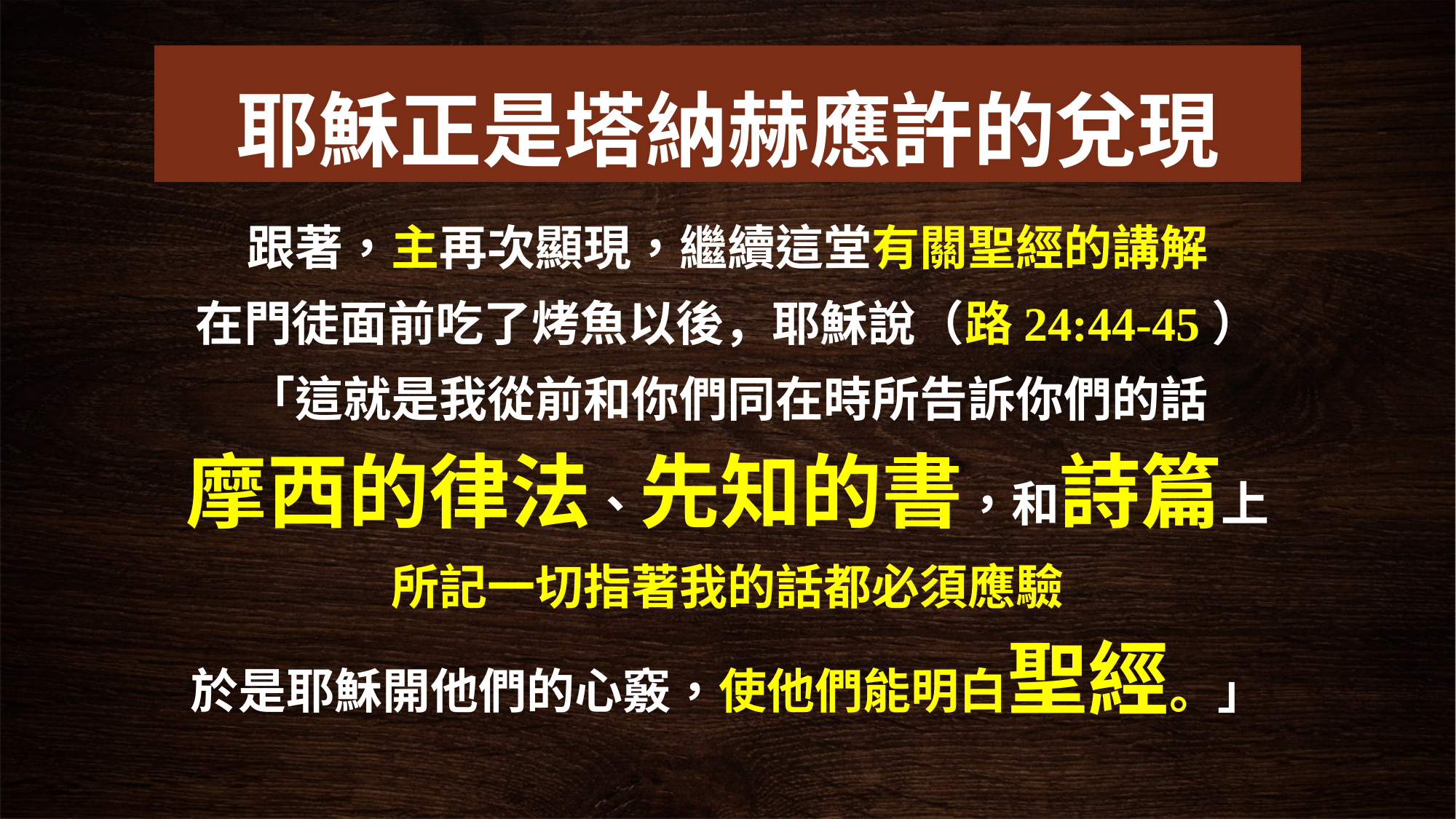

# 耶穌正是塔納赫應許的兌現
跟著，主再次顯現，繼續這堂有關聖經的講解
在門徒面前吃了烤魚以後，耶穌說（路24:44-45）
「這就是我從前和你們同在時所告訴你們的話
摩西的律法、先知的書，和詩篇上
所記一切指著我的話都必須應驗
於是耶穌開他們的心竅，使他們能明白聖經。」